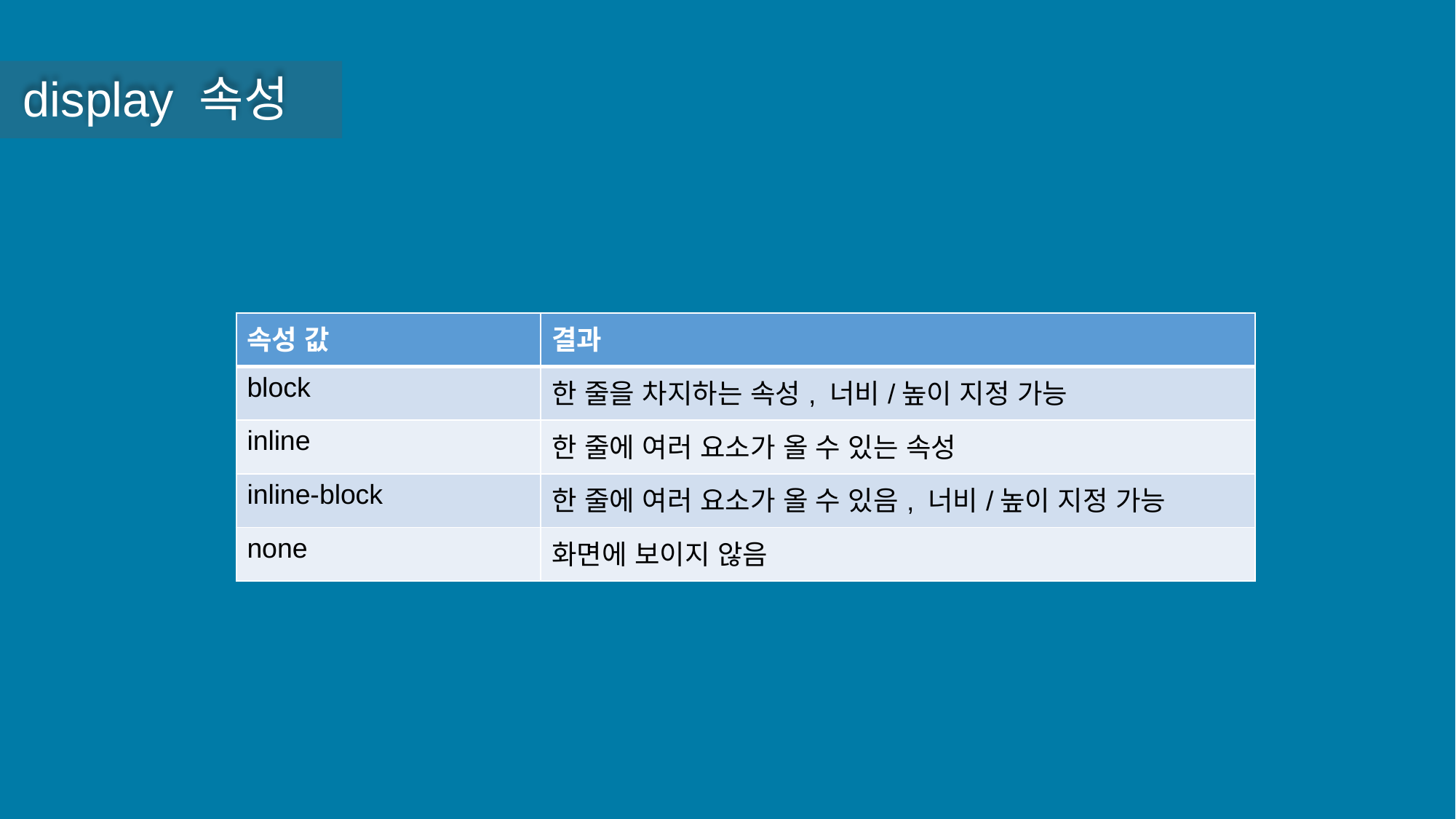

display 속성
| 속성 값 | 결과 |
| --- | --- |
| block | 한 줄을 차지하는 속성, 너비/높이 지정 가능 |
| inline | 한 줄에 여러 요소가 올 수 있는 속성 |
| inline-block | 한 줄에 여러 요소가 올 수 있음, 너비/높이 지정 가능 |
| none | 화면에 보이지 않음 |